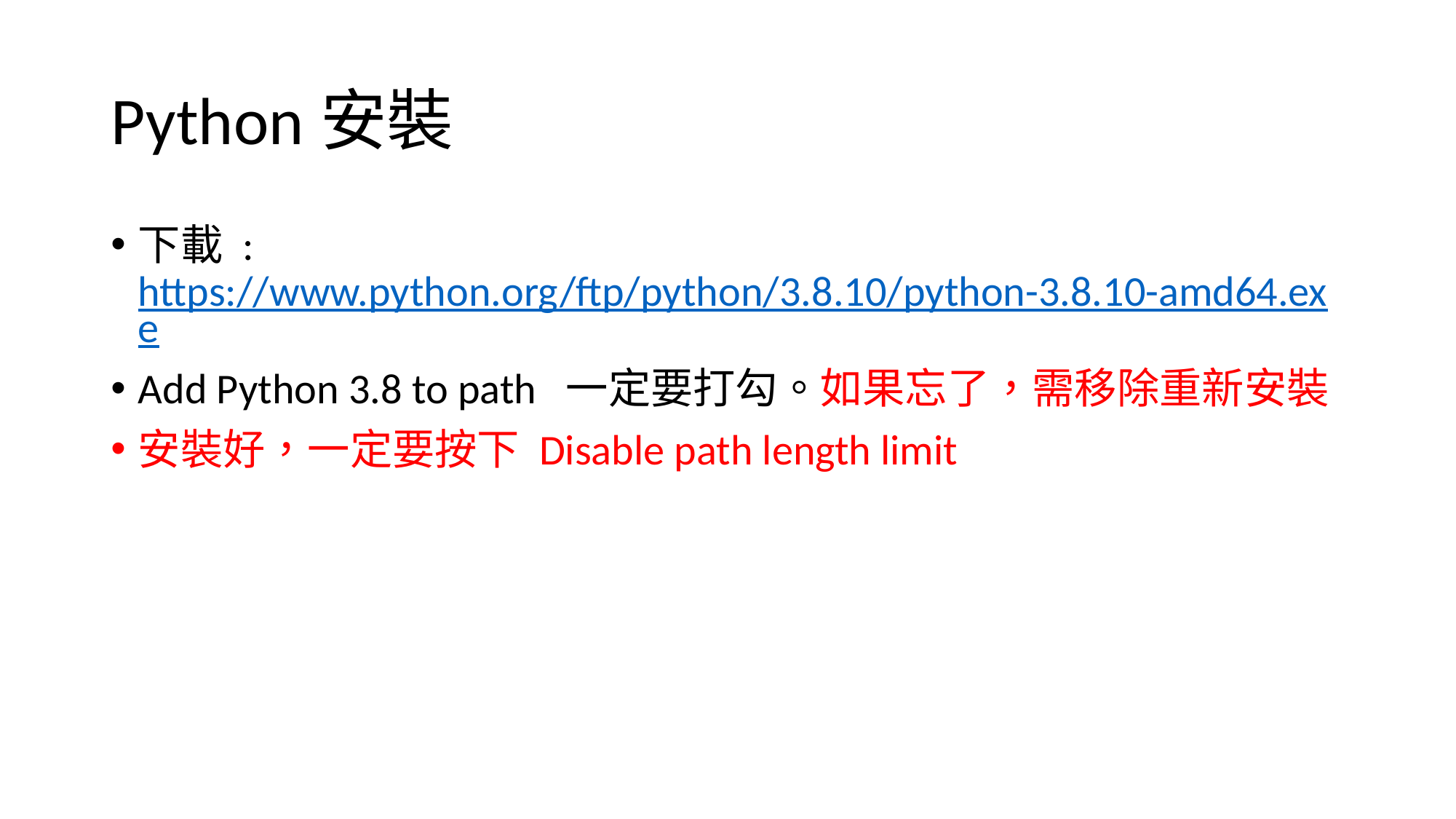

# Python安裝
下載 : https://www.python.org/ftp/python/3.8.10/python-3.8.10-amd64.exe
Add Python 3.8 to path  一定要打勾。如果忘了，需移除重新安裝
安裝好，一定要按下 Disable path length limit